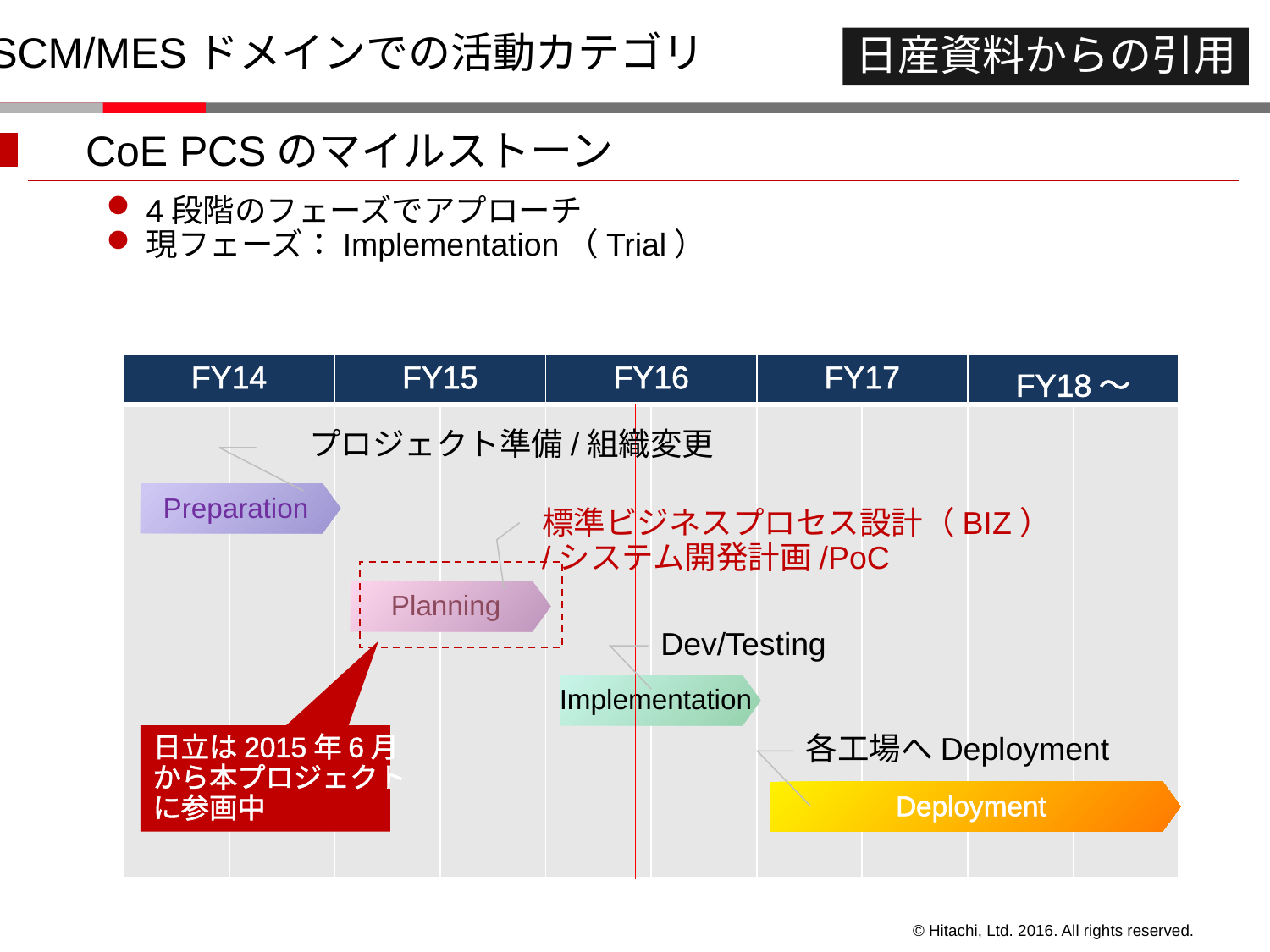

SCM/MESドメインでの活動カテゴリ
日産資料からの引用
■　CoE PCSのマイルストーン
4段階のフェーズでアプローチ
現フェーズ：Implementation（Trial）
| FY14 |  | FY15 |  | FY16 |  | FY17 |  | FY18～ |  |
| --- | --- | --- | --- | --- | --- | --- | --- | --- | --- |
|  |  |  |  |  |  |  |  |  |  |
プロジェクト準備/組織変更
Preparation
標準ビジネスプロセス設計（BIZ）
/システム開発計画/PoC

Planning
Dev/Testing
Implementation
各工場へDeployment
日立は2015年6月
から本プロジェクト
に参画中
Deployment